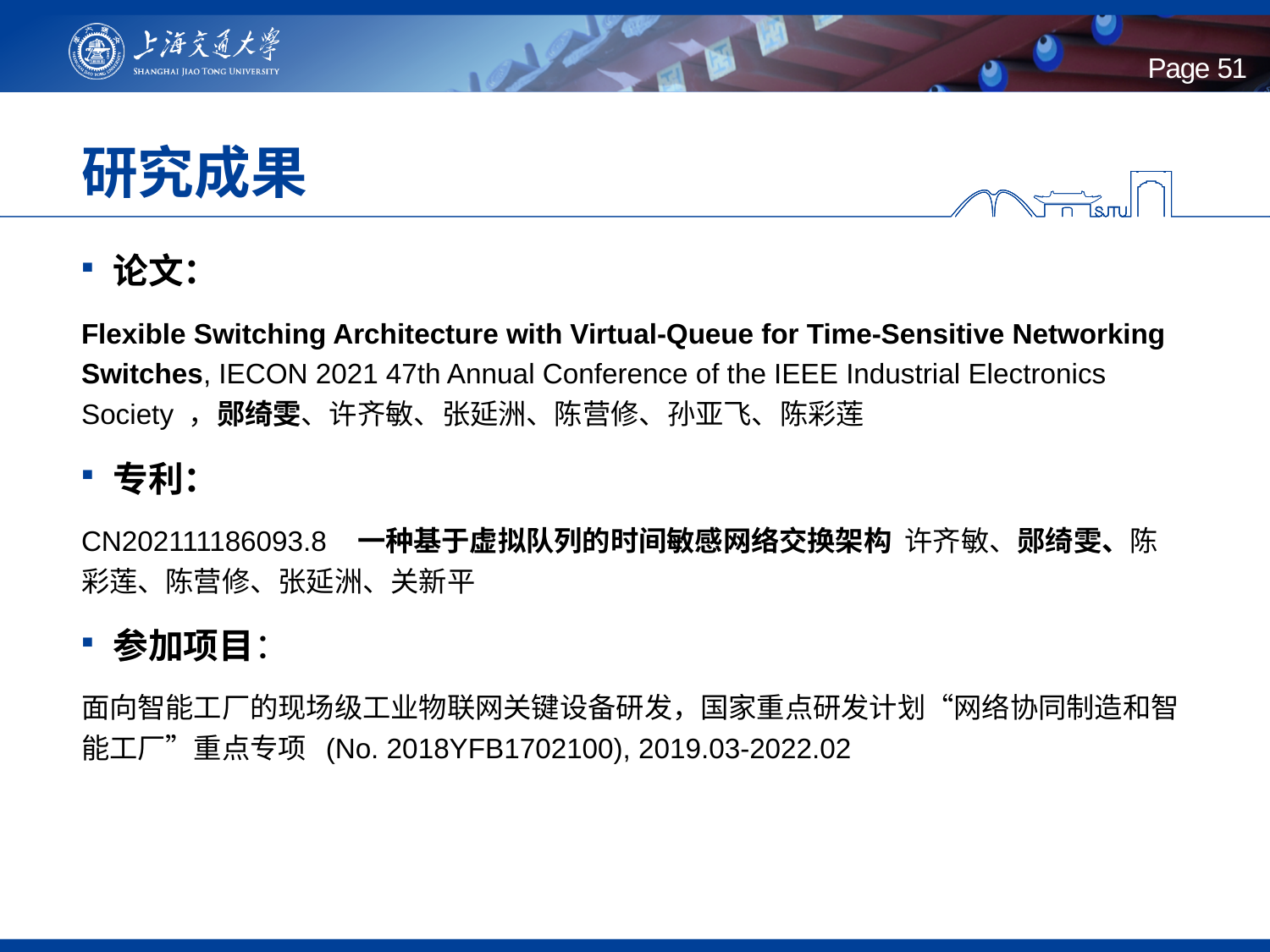

51
# 研究成果
论文：
Flexible Switching Architecture with Virtual-Queue for Time-Sensitive Networking Switches, IECON 2021 47th Annual Conference of the IEEE Industrial Electronics Society ，郧绮雯、许齐敏、张延洲、陈营修、孙亚飞、陈彩莲
专利：
CN202111186093.8   一种基于虚拟队列的时间敏感网络交换架构  许齐敏、郧绮雯、陈彩莲、陈营修、张延洲、关新平
参加项目：
面向智能工厂的现场级工业物联网关键设备研发，国家重点研发计划“网络协同制造和智能工厂”重点专项  (No. 2018YFB1702100), 2019.03-2022.02